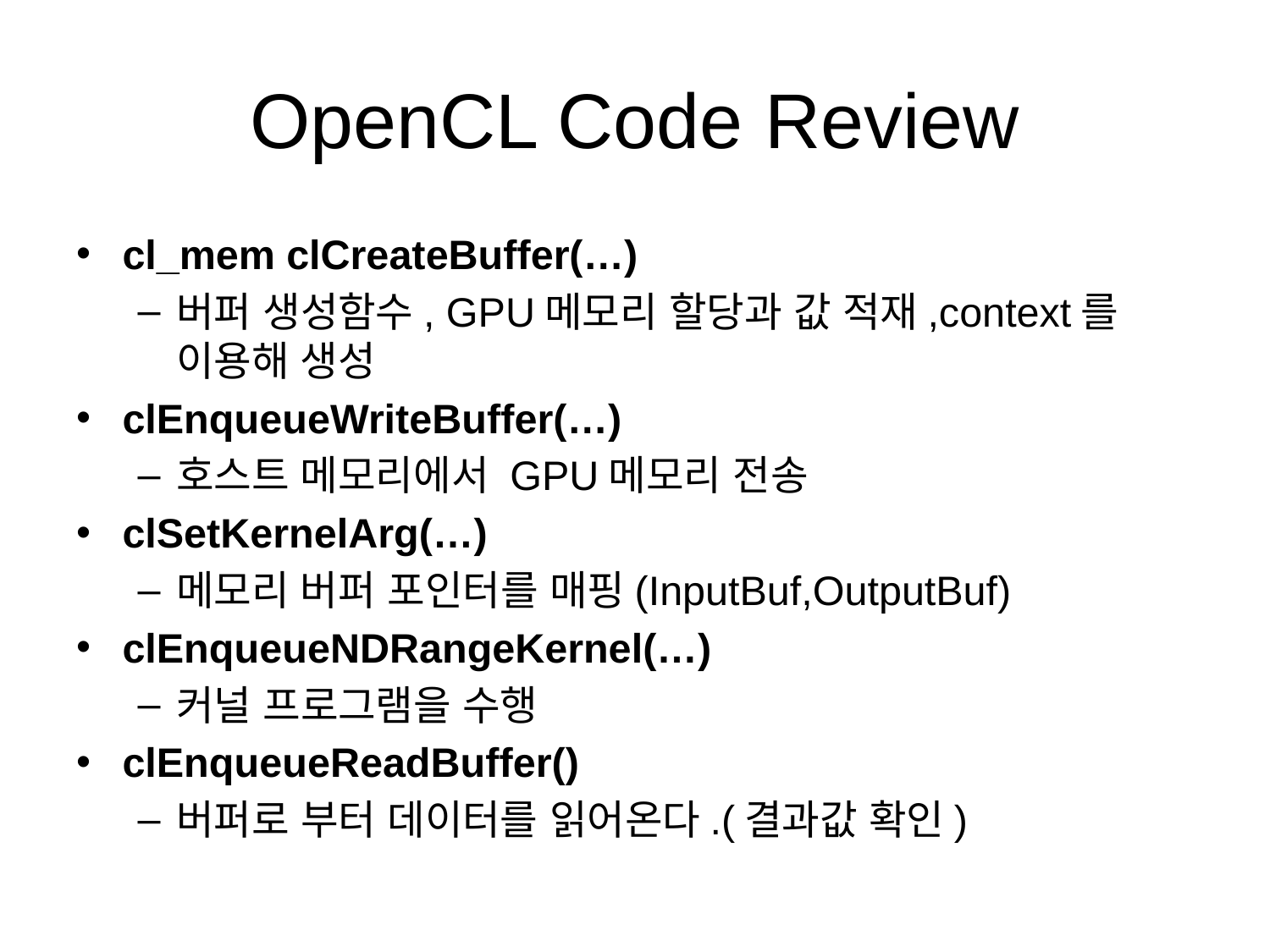

# OpenCL Code Review
cl_mem clCreateBuffer(…)
버퍼 생성함수, GPU메모리 할당과 값 적재,context를 이용해 생성
clEnqueueWriteBuffer(…)
호스트 메모리에서 GPU메모리 전송
clSetKernelArg(…)
메모리 버퍼 포인터를 매핑(InputBuf,OutputBuf)
clEnqueueNDRangeKernel(…)
커널 프로그램을 수행
clEnqueueReadBuffer()
버퍼로 부터 데이터를 읽어온다.(결과값 확인)